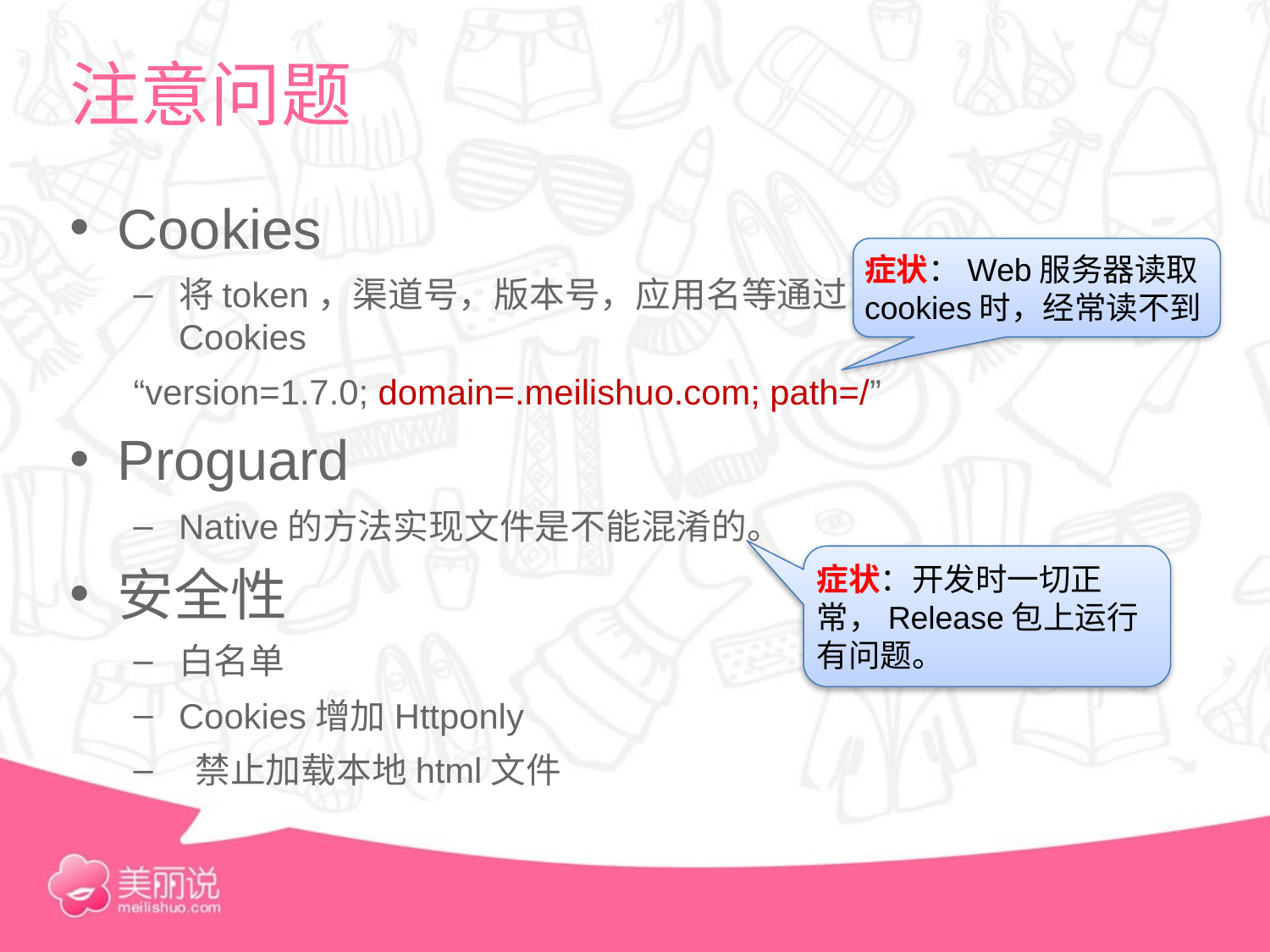

# 注意问题
Cookies
将token，渠道号，版本号，应用名等通过WebView存到Cookies
“version=1.7.0; domain=.meilishuo.com; path=/”
Proguard
Native的方法实现文件是不能混淆的。
安全性
白名单
Cookies增加Httponly
 禁止加载本地html文件
症状：Web服务器读取cookies时，经常读不到
症状：开发时一切正常，Release包上运行有问题。